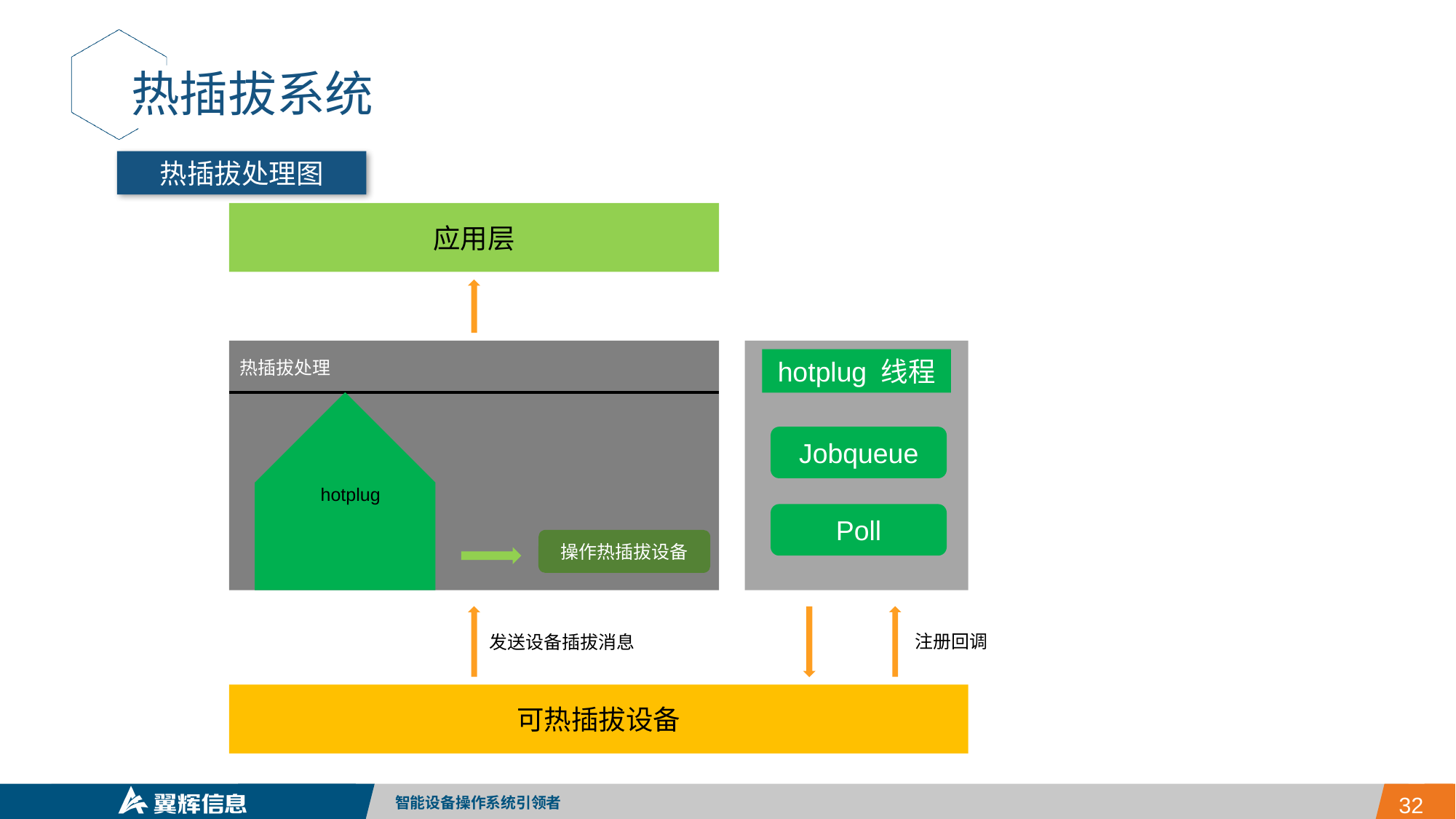

热插拔系统
热插拔处理图
应用层

热插拔处理

hotplug

Jobqueue
Poll
hotplug 线程
驱动层处理完成热插拔状态后，发送热插拔消息给热插拔处理块，从而唤醒热插拔读消息。
应用层读取/dev/hotplug设备获得驱动发送的热插拔消息。
启动热插拔设备处理线程和 hotplug 线程。
驱动层通过发送热插拔事件，让hotplug线程执行驱动注册的热插拔事件处理方法，来处理设备的插拔状态。
操作热插拔设备

注册回调
发送设备插拔消息
可热插拔设备